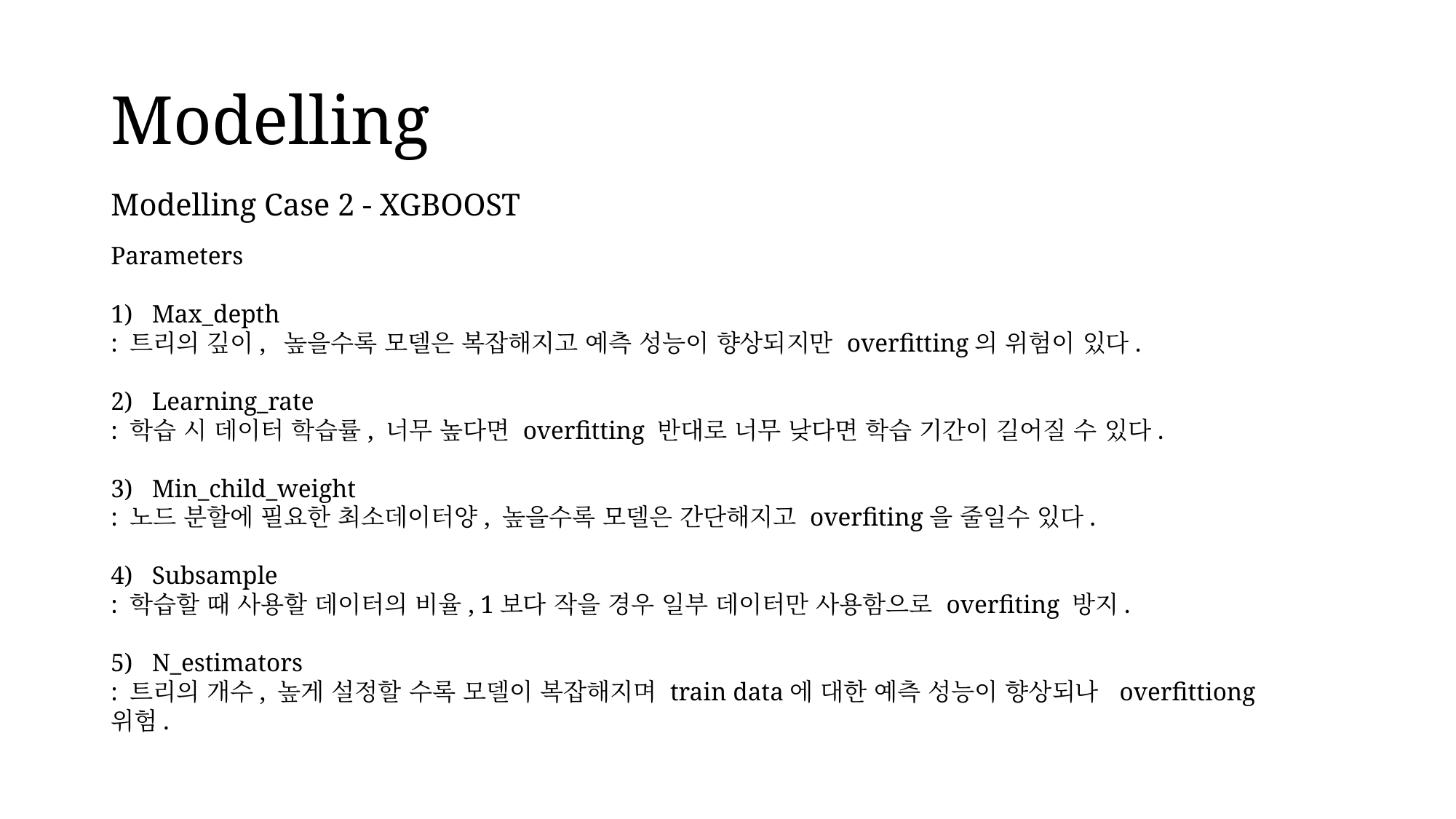

# Modelling
Modelling Case 2 - XGBOOST
Parameters

Max_depth
: 트리의 깊이,  높을수록 모델은 복잡해지고 예측 성능이 향상되지만 overfitting의 위험이 있다.

Learning_rate
: 학습 시 데이터 학습률, 너무 높다면 overfitting 반대로 너무 낮다면 학습 기간이 길어질 수 있다.

Min_child_weight
: 노드 분할에 필요한 최소데이터양, 높을수록 모델은 간단해지고 overfiting을 줄일수 있다.

Subsample
: 학습할 때 사용할 데이터의 비율, 1보다 작을 경우 일부 데이터만 사용함으로 overfiting 방지.

N_estimators
: 트리의 개수, 높게 설정할 수록 모델이 복잡해지며 train data에 대한 예측 성능이 향상되나  overfittiong 위험.